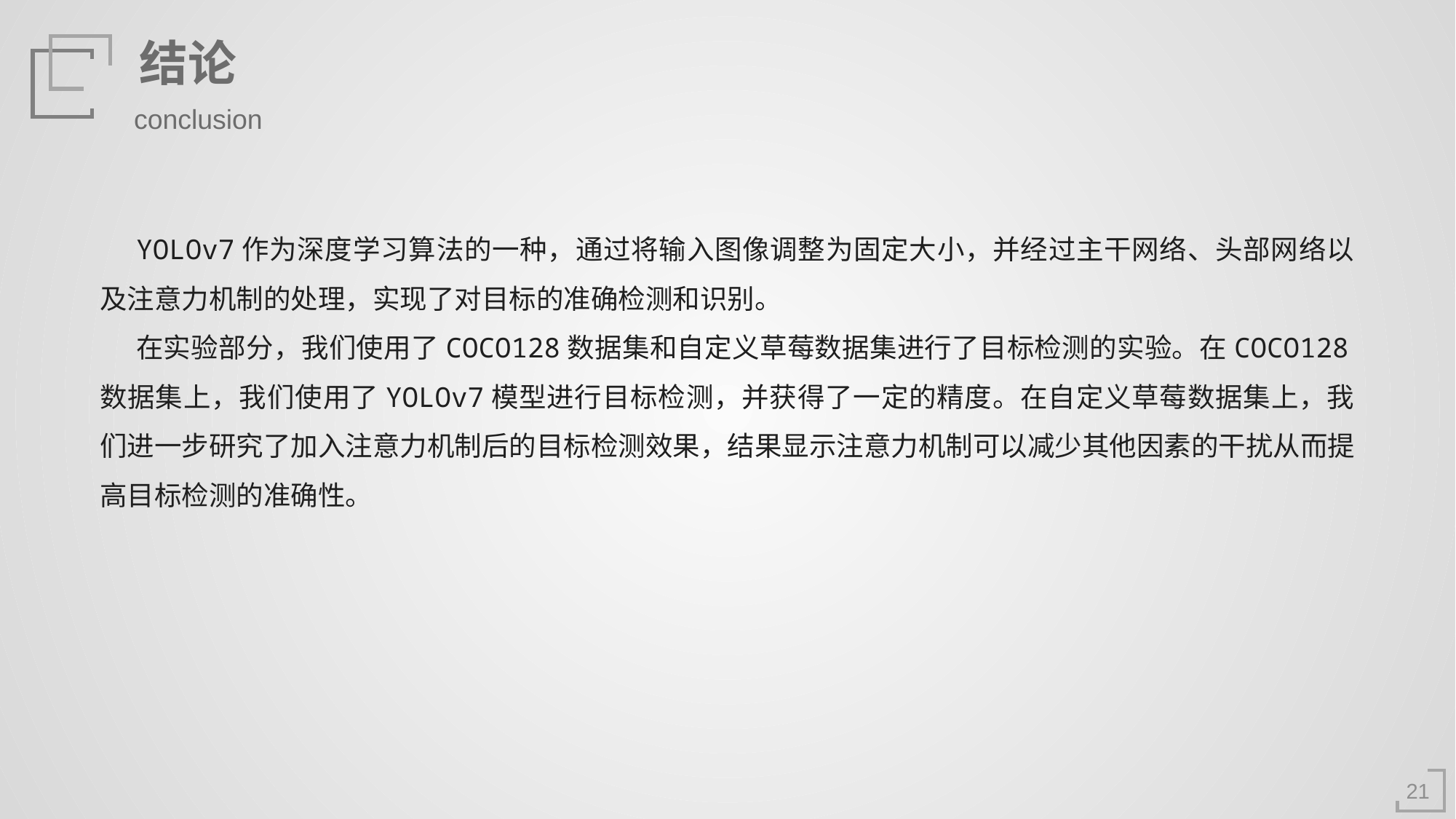

结论
conclusion
YOLOv7作为深度学习算法的一种，通过将输入图像调整为固定大小，并经过主干网络、头部网络以及注意力机制的处理，实现了对目标的准确检测和识别。
在实验部分，我们使用了COCO128数据集和自定义草莓数据集进行了目标检测的实验。在COCO128数据集上，我们使用了YOLOv7模型进行目标检测，并获得了一定的精度。在自定义草莓数据集上，我们进一步研究了加入注意力机制后的目标检测效果，结果显示注意力机制可以减少其他因素的干扰从而提高目标检测的准确性。